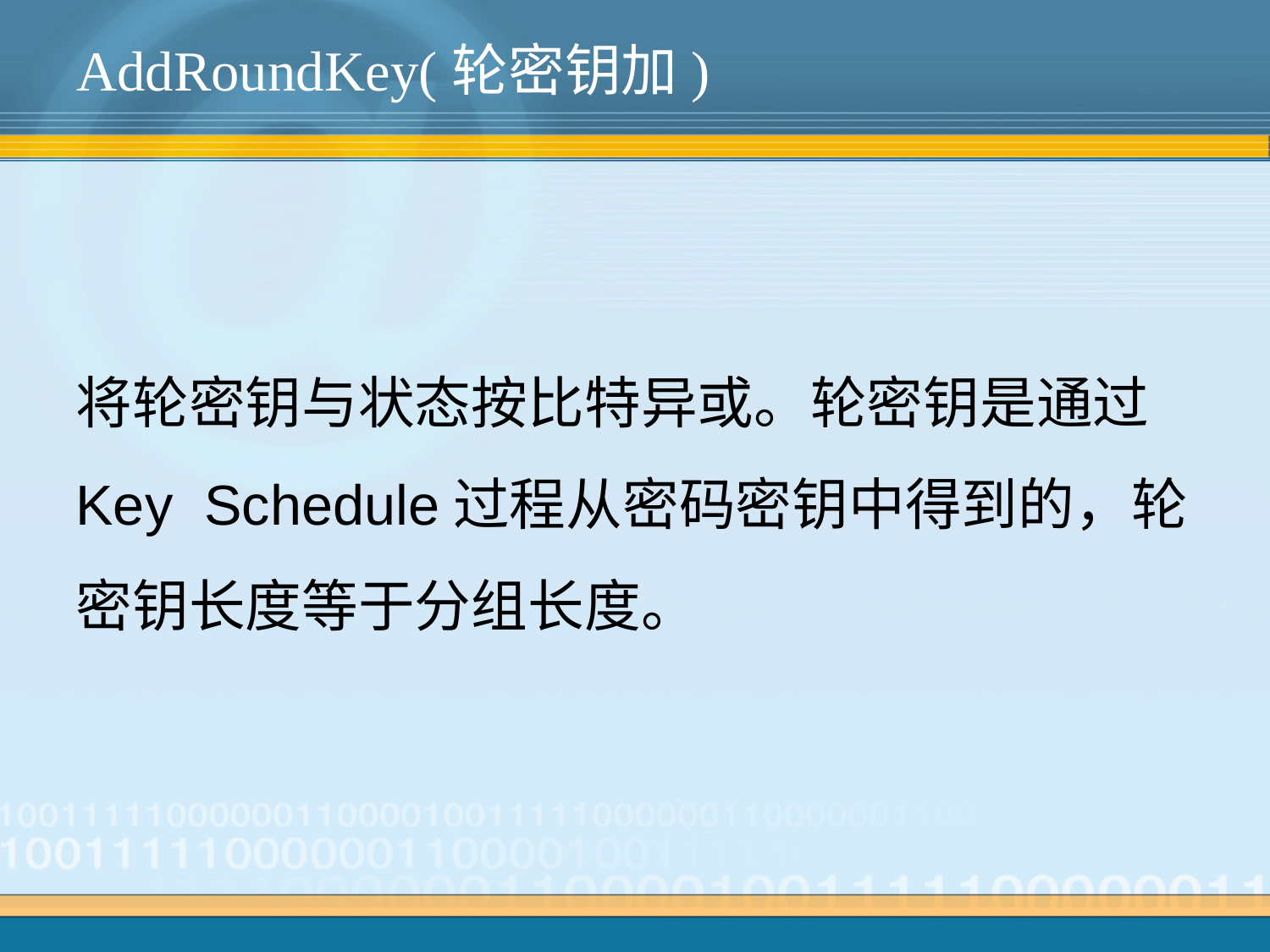

# AddRoundKey(轮密钥加)
将轮密钥与状态按比特异或。轮密钥是通过Key  Schedule过程从密码密钥中得到的，轮密钥长度等于分组长度。